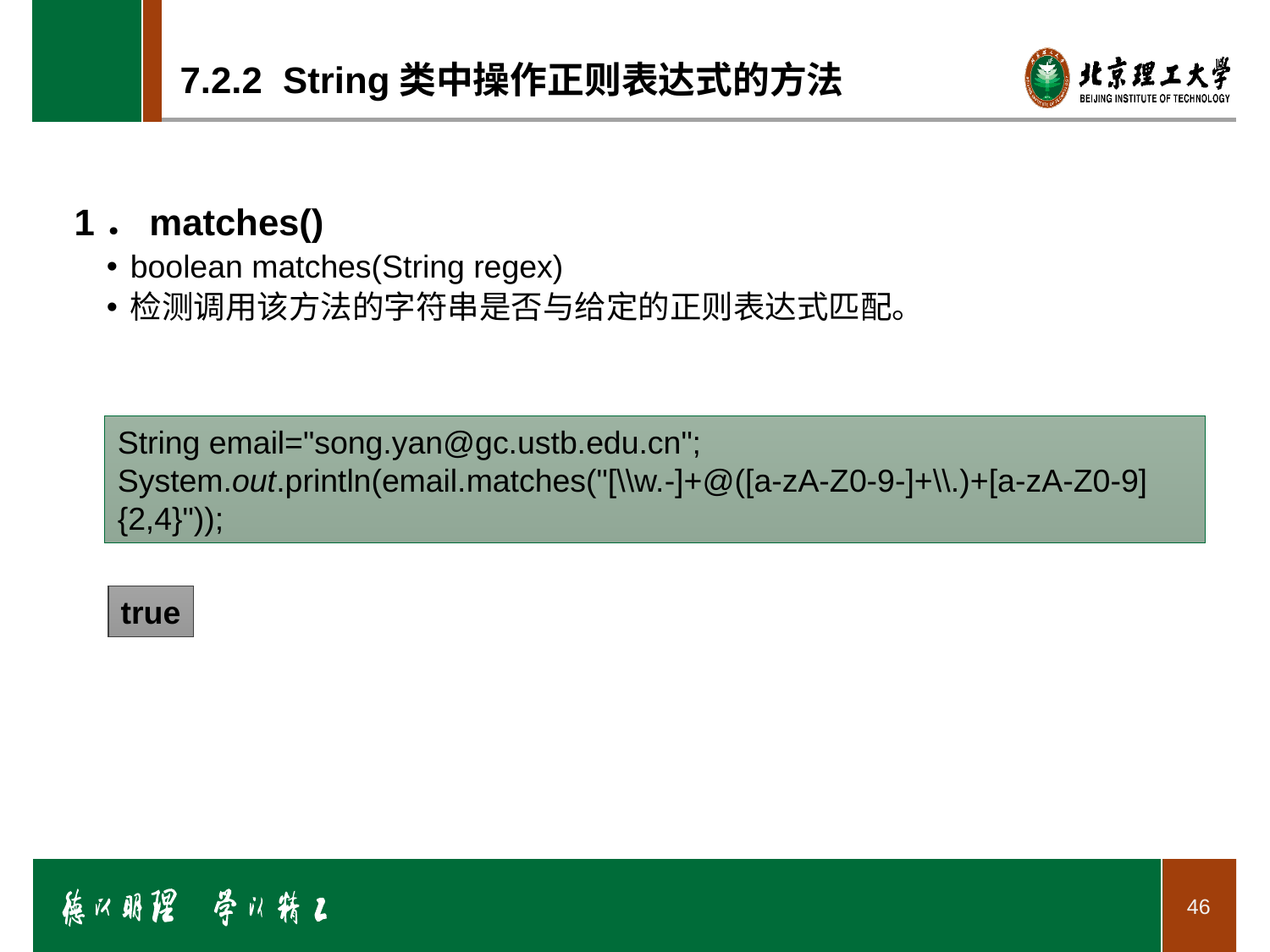

# 7.2.2  String类中操作正则表达式的方法
1．matches()
boolean matches(String regex)
检测调用该方法的字符串是否与给定的正则表达式匹配。
String email="song.yan@gc.ustb.edu.cn";
System.out.println(email.matches("[\\w.-]+@([a-zA-Z0-9-]+\\.)+[a-zA-Z0-9]{2,4}"));
true